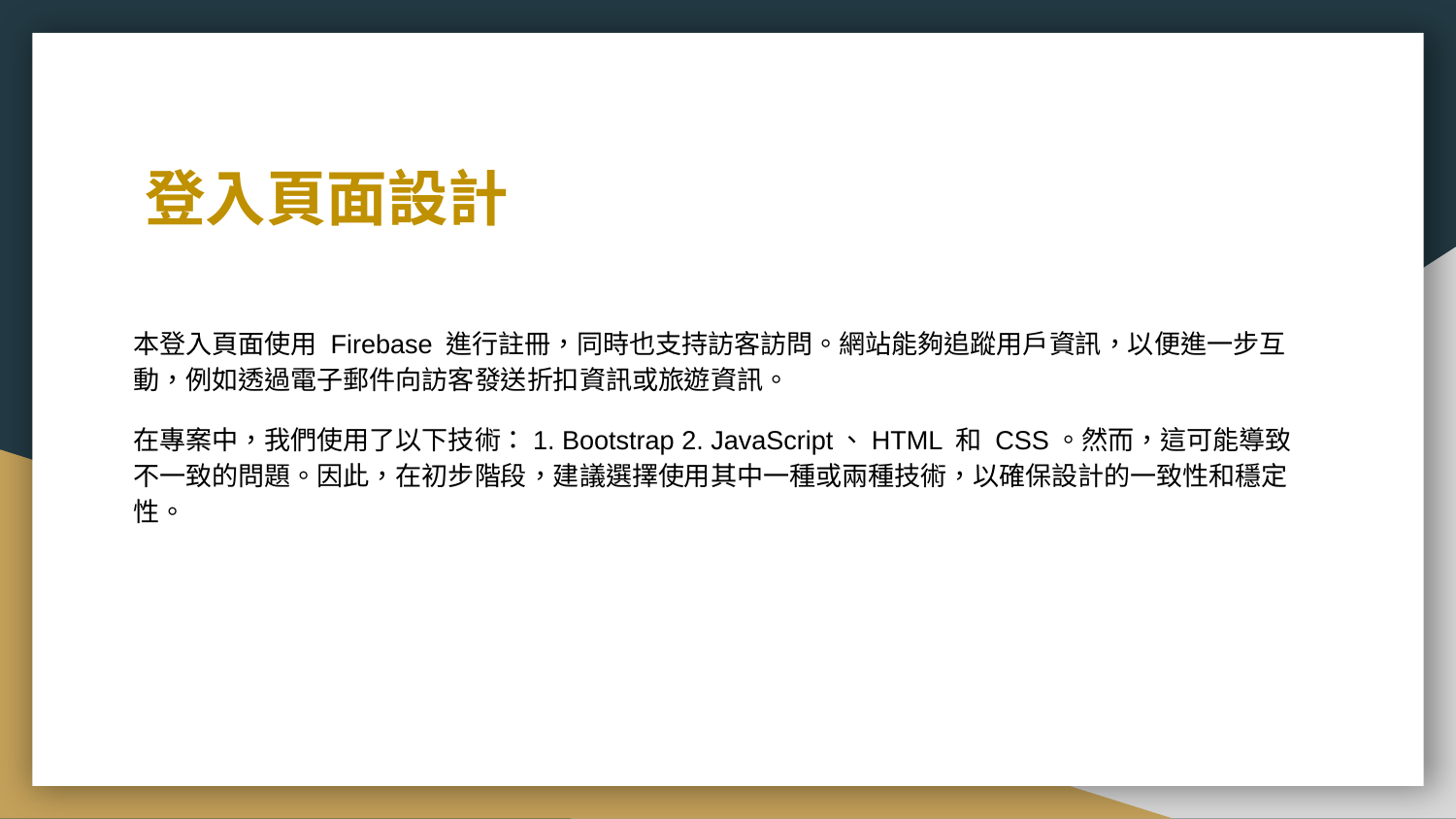

# 登入頁面設計
本登入頁面使用 Firebase 進行註冊，同時也支持訪客訪問。網站能夠追蹤用戶資訊，以便進一步互動，例如透過電子郵件向訪客發送折扣資訊或旅遊資訊。
在專案中，我們使用了以下技術：1. Bootstrap 2. JavaScript、HTML 和 CSS。然而，這可能導致不一致的問題。因此，在初步階段，建議選擇使用其中一種或兩種技術，以確保設計的一致性和穩定性。